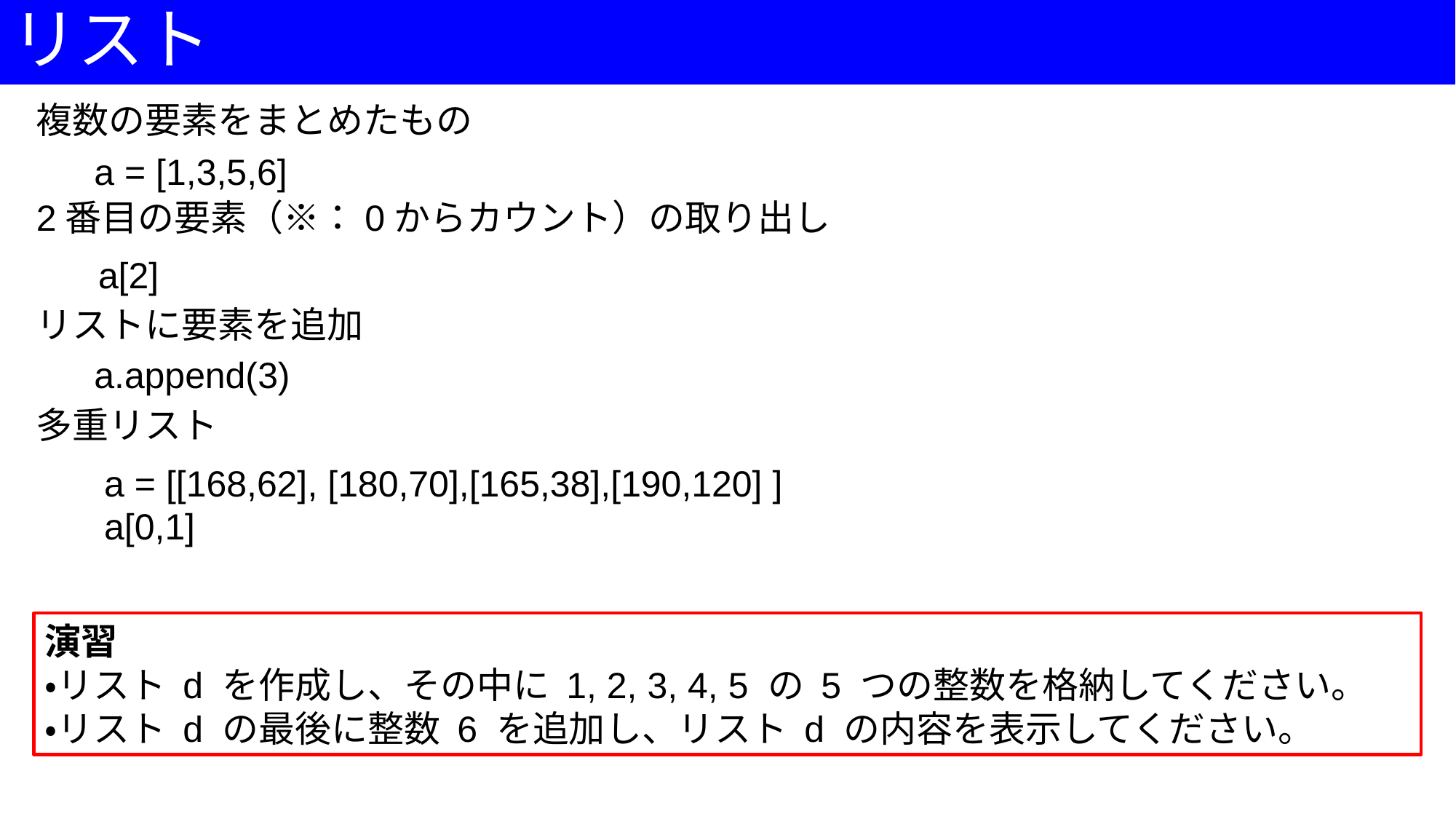

# リスト
複数の要素をまとめたもの
a = [1,3,5,6]
2番目の要素（※：0からカウント）の取り出し
a[2]
リストに要素を追加
a.append(3)
多重リスト
a = [[168,62], [180,70],[165,38],[190,120] ]
a[0,1]
演習
・リスト d を作成し、その中に 1, 2, 3, 4, 5 の 5 つの整数を格納してください。
・リスト d の最後に整数 6 を追加し、リスト d の内容を表示してください。